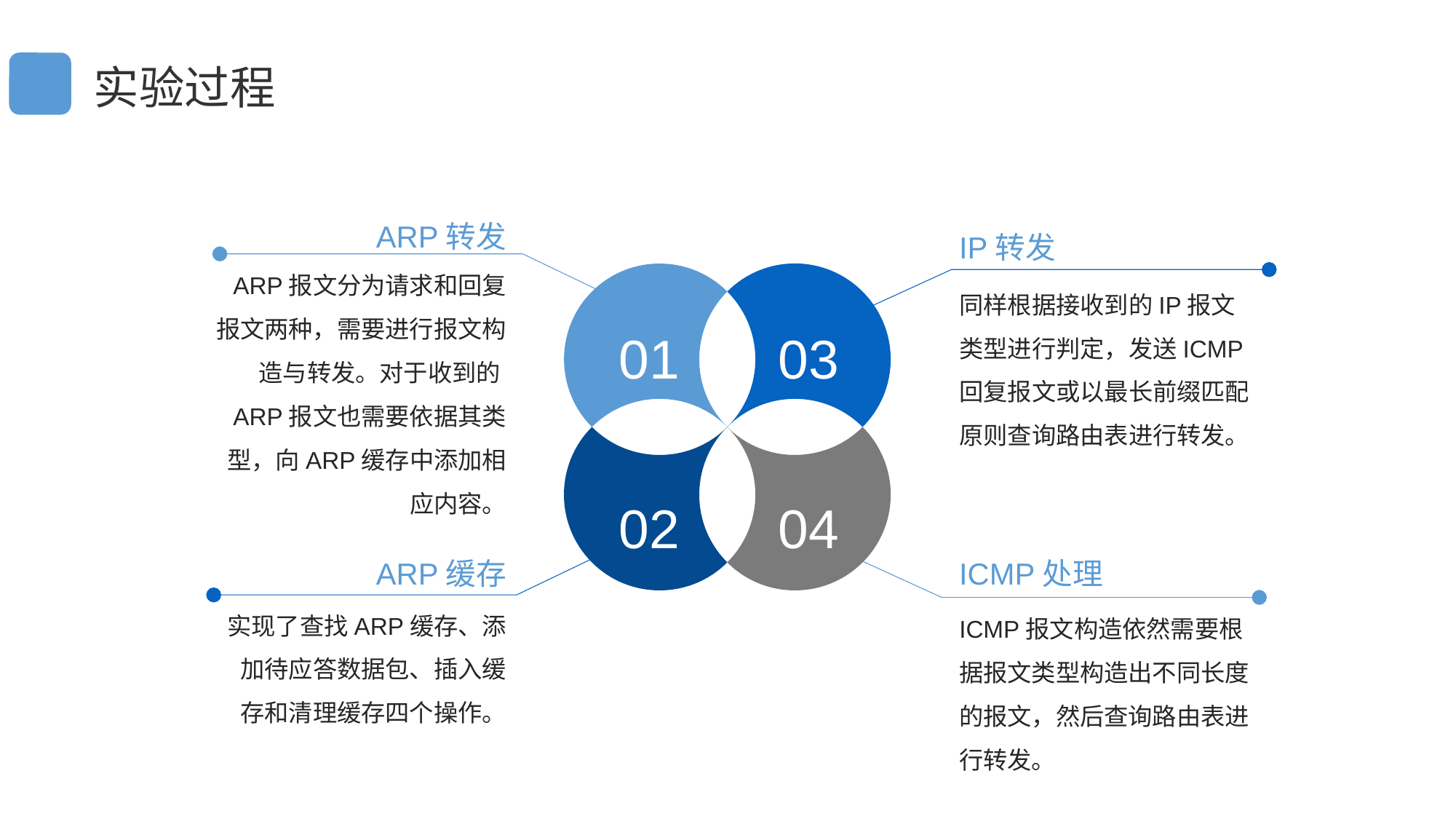

实验过程
ARP转发
IP转发

ARP报文分为请求和回复报文两种，需要进行报文构造与转发。对于收到的ARP报文也需要依据其类型，向ARP缓存中添加相应内容。

同样根据接收到的IP报文类型进行判定，发送ICMP回复报文或以最长前缀匹配原则查询路由表进行转发。
01
03

02
04
ARP缓存
ICMP处理

实现了查找ARP缓存、添加待应答数据包、插入缓存和清理缓存四个操作。
ICMP报文构造依然需要根据报文类型构造出不同长度的报文，然后查询路由表进行转发。